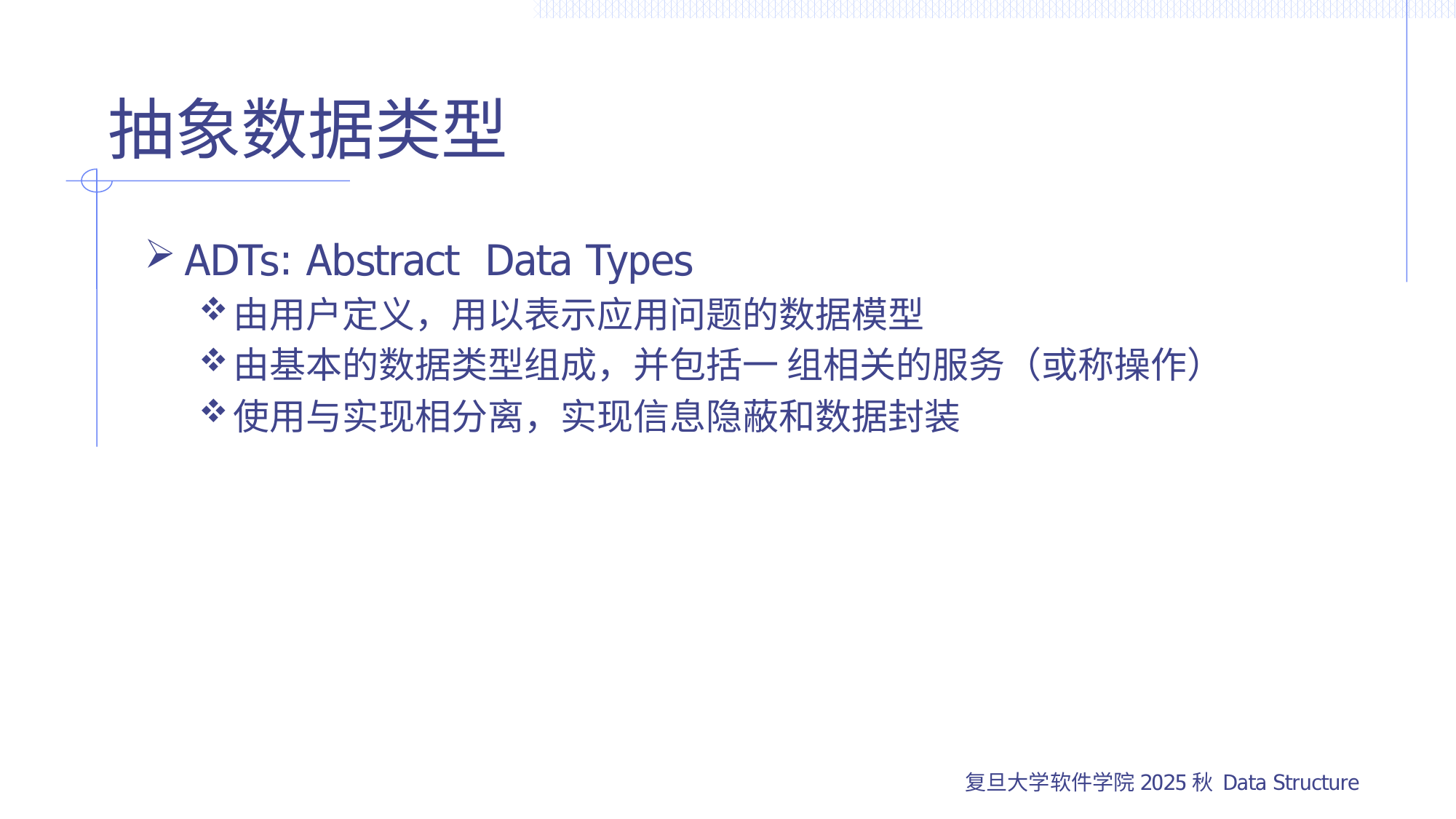

# 抽象数据类型
ADTs: Abstract  Data Types
由用户定义，用以表示应用问题的数据模型
由基本的数据类型组成，并包括一 组相关的服务（或称操作）
使用与实现相分离，实现信息隐蔽和数据封装